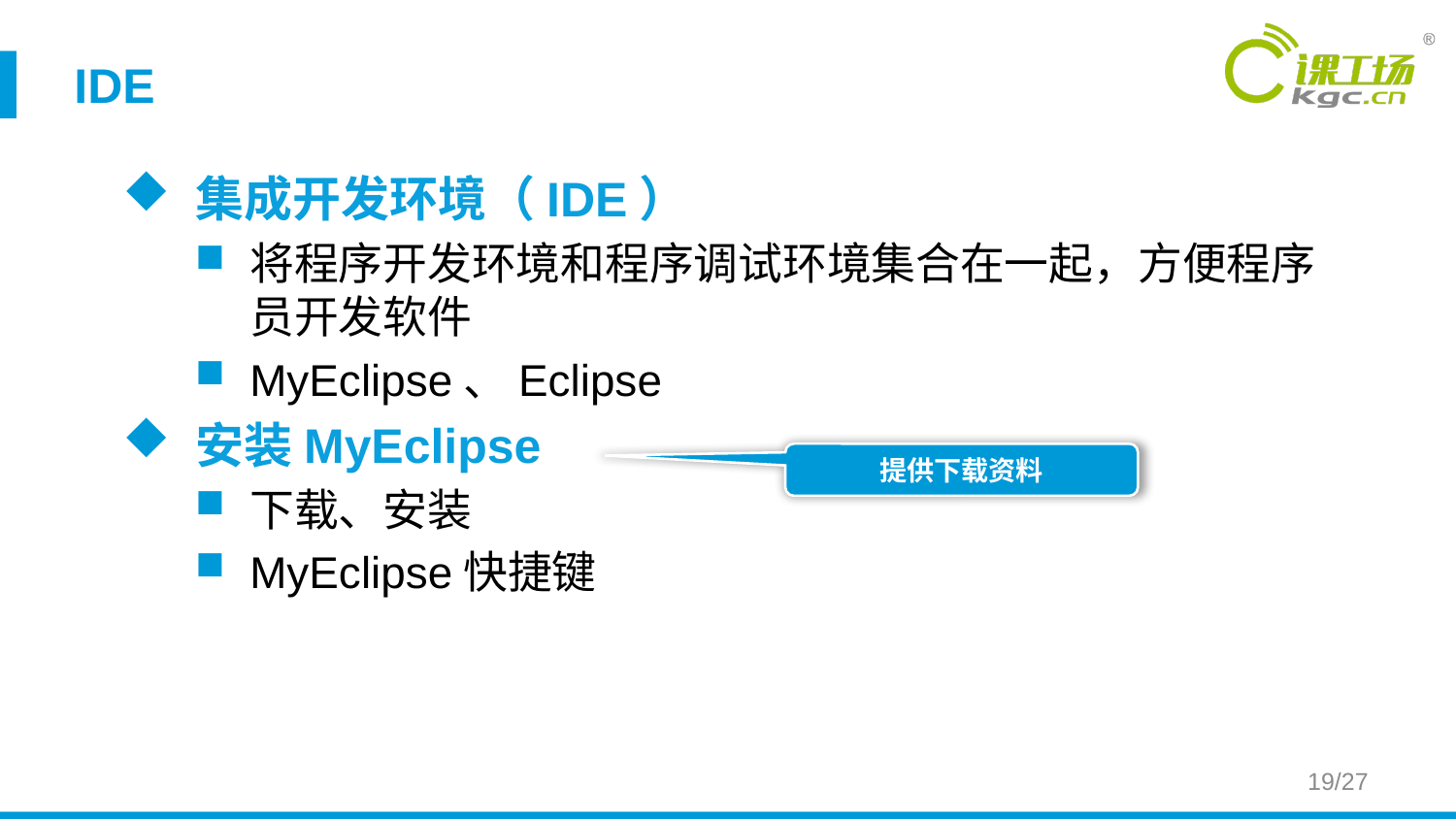

IDE
集成开发环境（IDE）
将程序开发环境和程序调试环境集合在一起，方便程序员开发软件
MyEclipse、Eclipse
安装MyEclipse
下载、安装
MyEclipse快捷键
提供下载资料
19/27